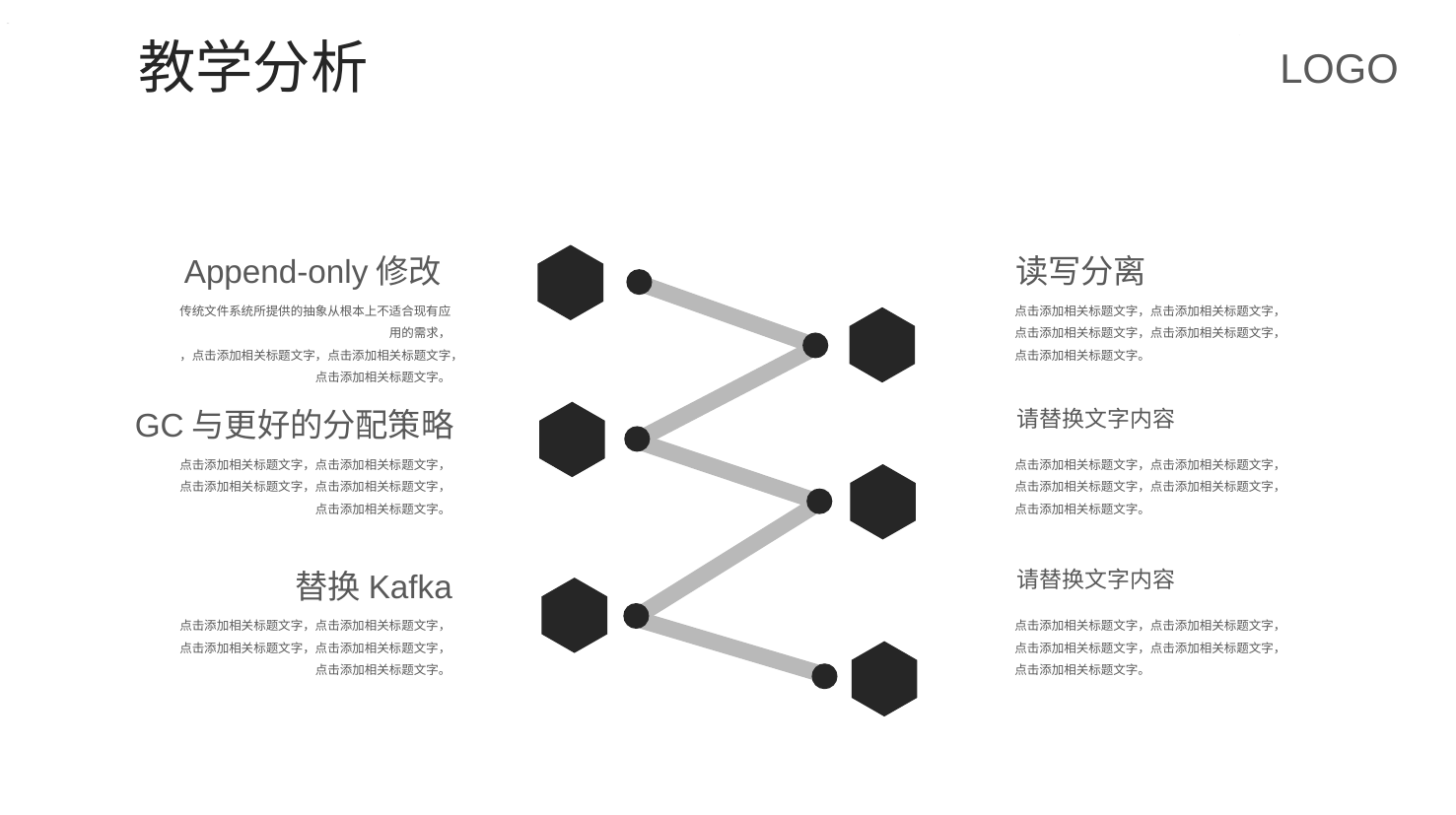

教学分析
LOGO
Append-only修改

读写分离

传统文件系统所提供的抽象从根本上不适合现有应用的需求，
，点击添加相关标题文字，点击添加相关标题文字，点击添加相关标题文字。
点击添加相关标题文字，点击添加相关标题文字，点击添加相关标题文字，点击添加相关标题文字，点击添加相关标题文字。

GC与更好的分配策略
请替换文字内容

点击添加相关标题文字，点击添加相关标题文字，点击添加相关标题文字，点击添加相关标题文字，点击添加相关标题文字。
点击添加相关标题文字，点击添加相关标题文字，点击添加相关标题文字，点击添加相关标题文字，点击添加相关标题文字。

替换Kafka
请替换文字内容

点击添加相关标题文字，点击添加相关标题文字，点击添加相关标题文字，点击添加相关标题文字，点击添加相关标题文字。
点击添加相关标题文字，点击添加相关标题文字，点击添加相关标题文字，点击添加相关标题文字，点击添加相关标题文字。